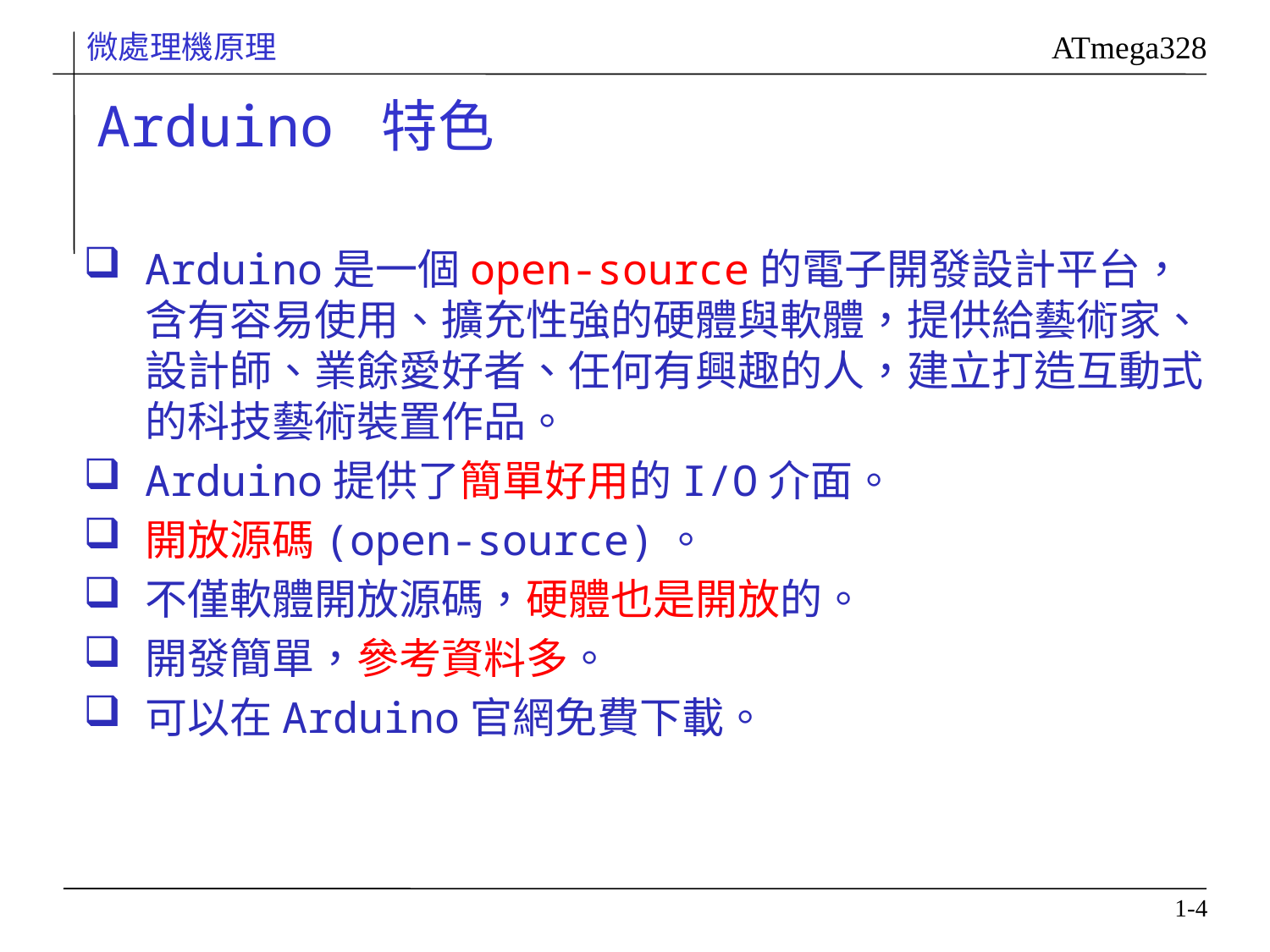

Arduino 特色
Arduino是一個open-source的電子開發設計平台，含有容易使用、擴充性強的硬體與軟體，提供給藝術家、設計師、業餘愛好者、任何有興趣的人，建立打造互動式的科技藝術裝置作品。
Arduino提供了簡單好用的I/O介面。
開放源碼(open-source)。
不僅軟體開放源碼，硬體也是開放的。
開發簡單，參考資料多。
可以在Arduino官網免費下載。